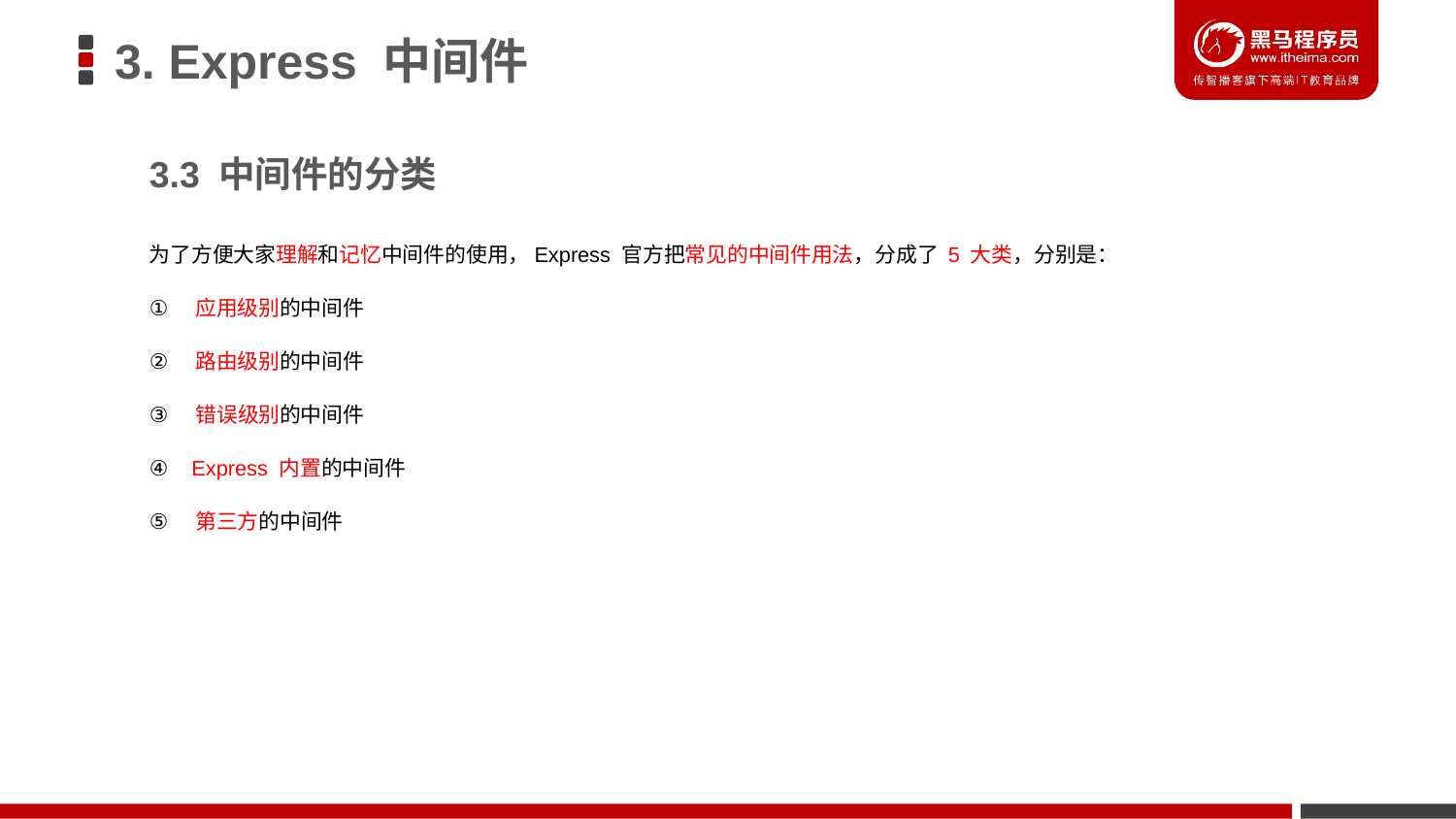

# 3. Express 中间件
3.3 中间件的分类
为了方便大家理解和记忆中间件的使用，Express 官方把常见的中间件用法，分成了 5 大类，分别是：
 应用级别的中间件
 路由级别的中间件
 错误级别的中间件
 Express 内置的中间件
 第三方的中间件